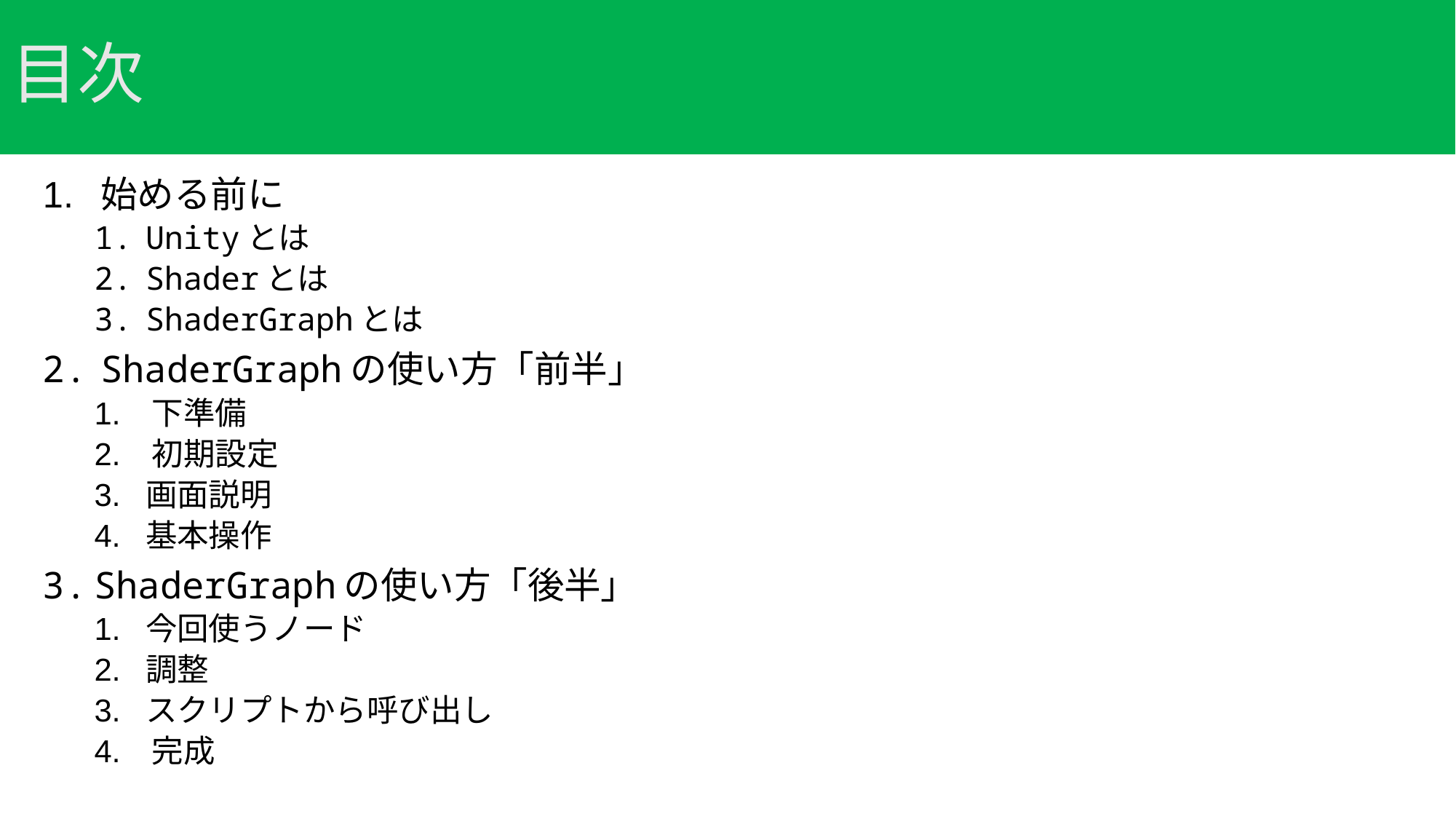

# 目次
始める前に
Unityとは
Shaderとは
ShaderGraphとは
ShaderGraphの使い方「前半」
下準備
初期設定
画面説明
基本操作
ShaderGraphの使い方「後半」
今回使うノード
調整
スクリプトから呼び出し
完成